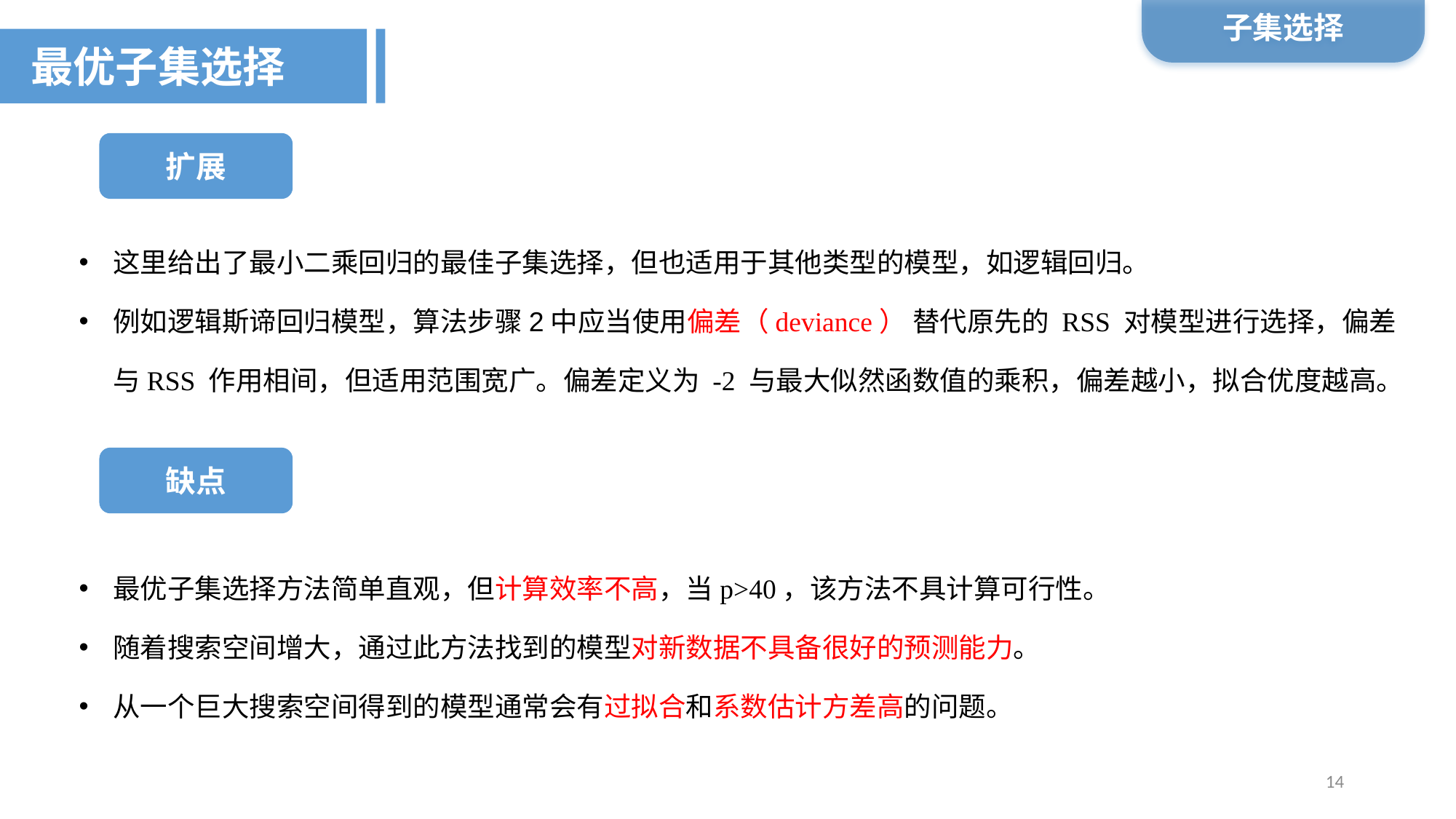

子集选择

最优子集选择
扩展
这里给出了最小二乘回归的最佳子集选择，但也适用于其他类型的模型，如逻辑回归。
例如逻辑斯谛回归模型，算法步骤2中应当使用偏差（deviance） 替代原先的 RSS 对模型进行选择，偏差与RSS 作用相间，但适用范围宽广。偏差定义为 -2 与最大似然函数值的乘积，偏差越小，拟合优度越高。
缺点
最优子集选择方法简单直观，但计算效率不高，当p>40，该方法不具计算可行性。
随着搜索空间增大，通过此方法找到的模型对新数据不具备很好的预测能力。
从一个巨大搜索空间得到的模型通常会有过拟合和系数估计方差高的问题。
14